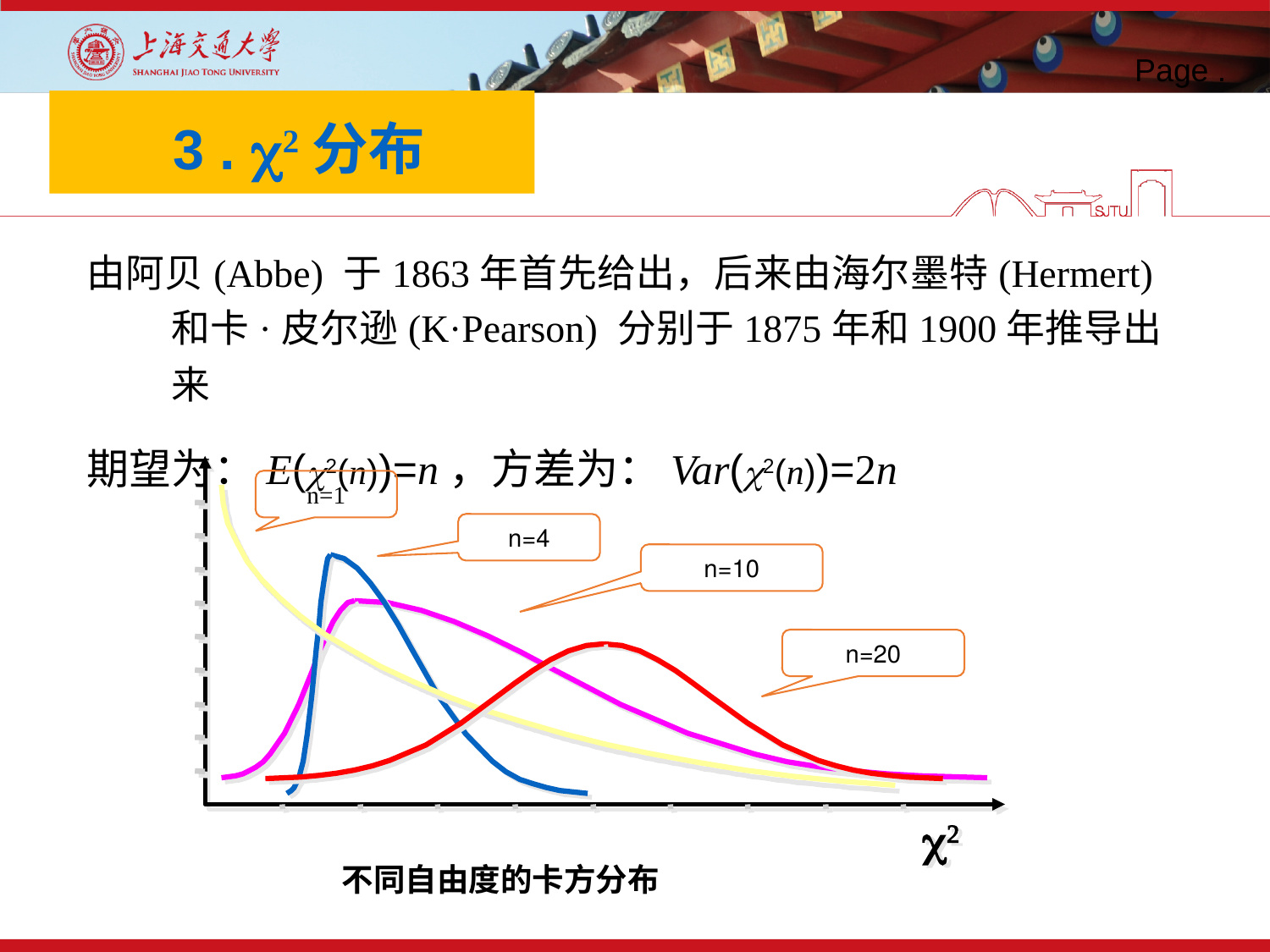

# 3 . χ2分布
由阿贝(Abbe) 于1863年首先给出，后来由海尔墨特(Hermert)和卡·皮尔逊(K·Pearson) 分别于1875年和1900年推导出来
期望为：E(χ2(n))=n，方差为：Var(χ2(n))=2n

n=1

n=4

n=10

n=20

χ2
不同自由度的卡方分布